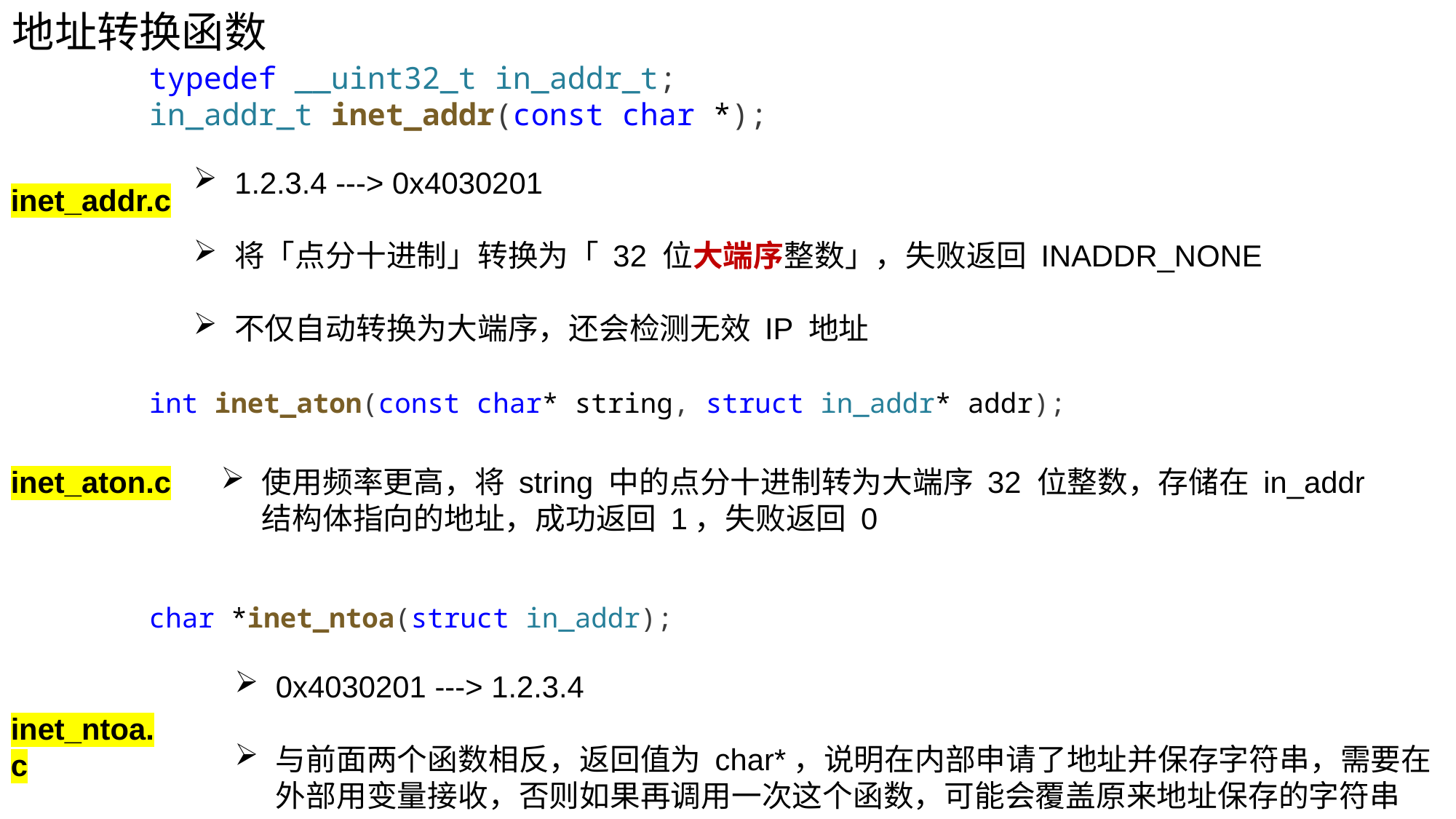

地址转换函数
typedef __uint32_t in_addr_t;
in_addr_t inet_addr(const char *);
1.2.3.4 ---> 0x4030201

将「点分十进制」转换为「 32 位大端序整数」，失败返回 INADDR_NONE

不仅自动转换为大端序，还会检测无效 IP 地址
inet_addr.c
int inet_aton(const char* string, struct in_addr* addr);
inet_aton.c
使用频率更高，将 string 中的点分十进制转为大端序 32 位整数，存储在 in_addr 结构体指向的地址，成功返回 1，失败返回 0
char *inet_ntoa(struct in_addr);
0x4030201 ---> 1.2.3.4

与前面两个函数相反，返回值为 char*，说明在内部申请了地址并保存字符串，需要在外部用变量接收，否则如果再调用一次这个函数，可能会覆盖原来地址保存的字符串
inet_ntoa.c